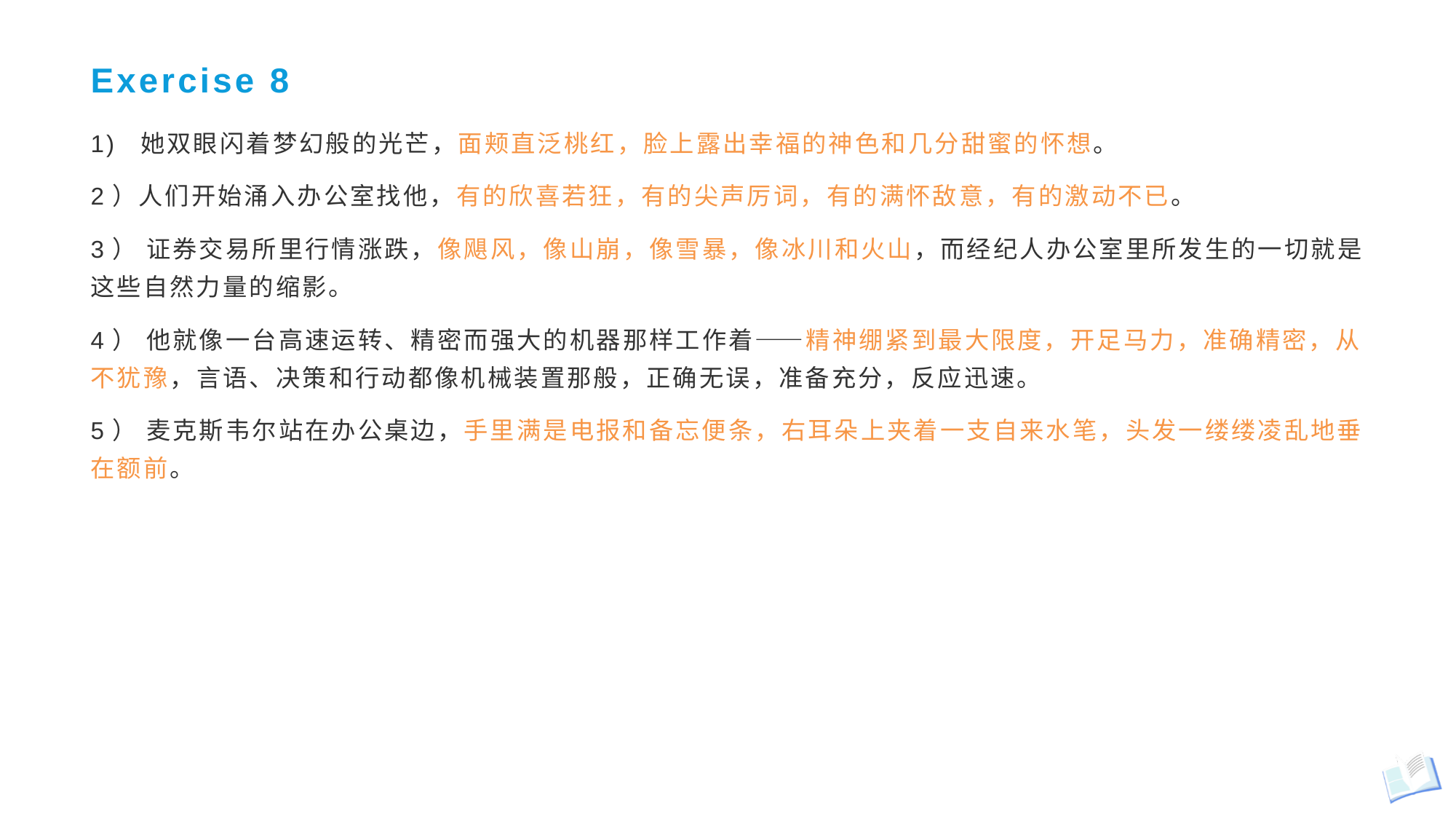

# Exercise 8
1)  她双眼闪着梦幻般的光芒，面颊直泛桃红，脸上露出幸福的神色和几分甜蜜的怀想。
2）人们开始涌入办公室找他，有的欣喜若狂，有的尖声厉词，有的满怀敌意，有的激动不已。
3） 证券交易所里行情涨跌，像飓风，像山崩，像雪暴，像冰川和火山，而经纪人办公室里所发生的一切就是这些自然力量的缩影。
4） 他就像一台高速运转、精密而强大的机器那样工作着——精神绷紧到最大限度，开足马力，准确精密，从不犹豫，言语、决策和行动都像机械装置那般，正确无误，准备充分，反应迅速。
5） 麦克斯韦尔站在办公桌边，手里满是电报和备忘便条，右耳朵上夹着一支自来水笔，头发一缕缕凌乱地垂在额前。